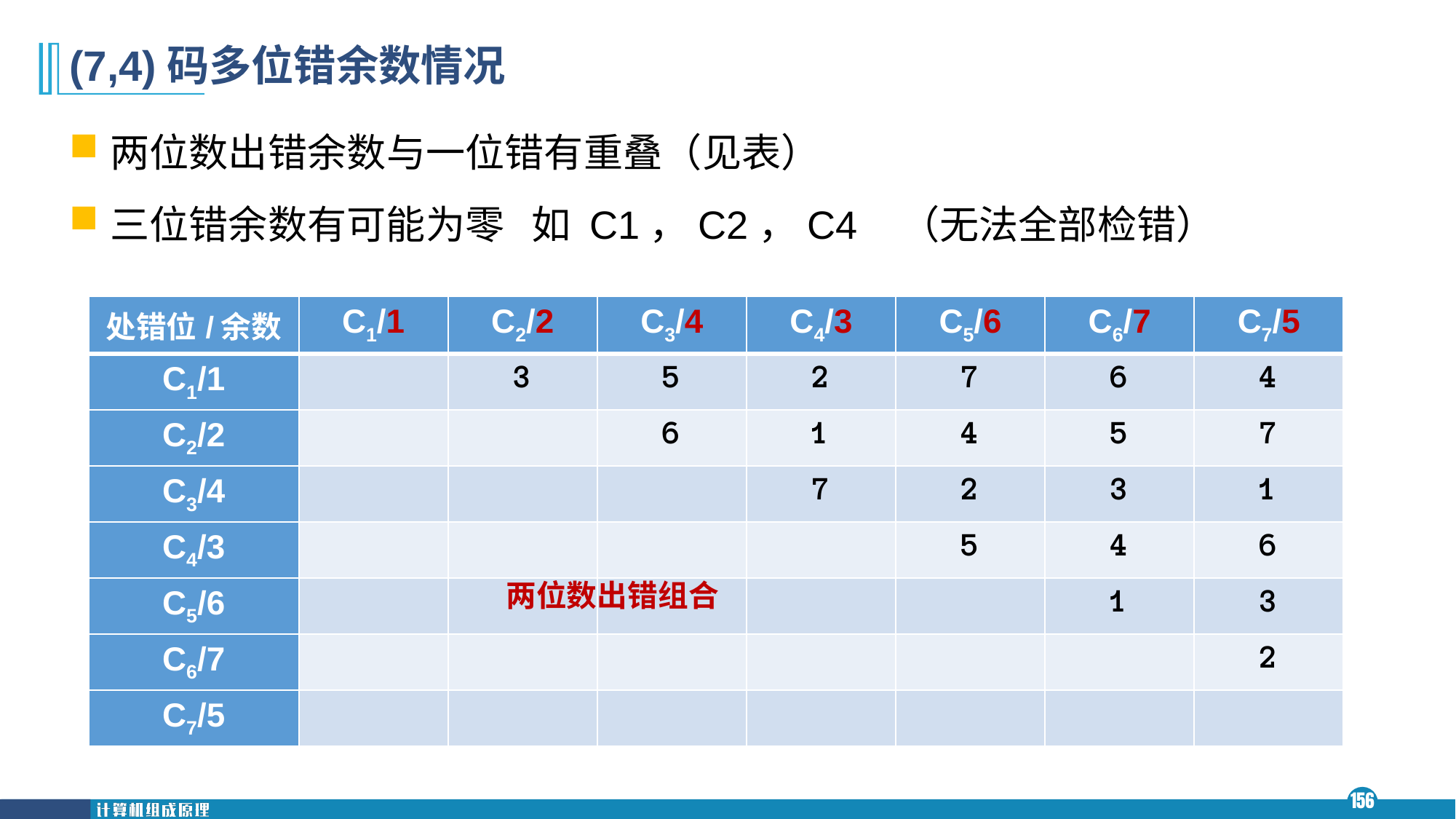

# (7,4)码多位错余数情况
两位数出错余数与一位错有重叠（见表）
三位错余数有可能为零   如 C1，C2，C4   （无法全部检错）

| 处错位/余数 | C1/1 | C2/2 | C3/4 | C4/3 | C5/6 | C6/7 | C7/5 |
| --- | --- | --- | --- | --- | --- | --- | --- |
| C1/1 |  | 3 | 5 | 2 | 7 | 6 | 4 |
| C2/2 |  |  | 6 | 1 | 4 | 5 | 7 |
| C3/4 |  |  |  | 7 | 2 | 3 | 1 |
| C4/3 |  |  |  |  | 5 | 4 | 6 |
| C5/6 |  |  |  |  |  | 1 | 3 |
| C6/7 |  |  |  |  |  |  | 2 |
| C7/5 |  |  |  |  |  |  |  |
两位数出错组合